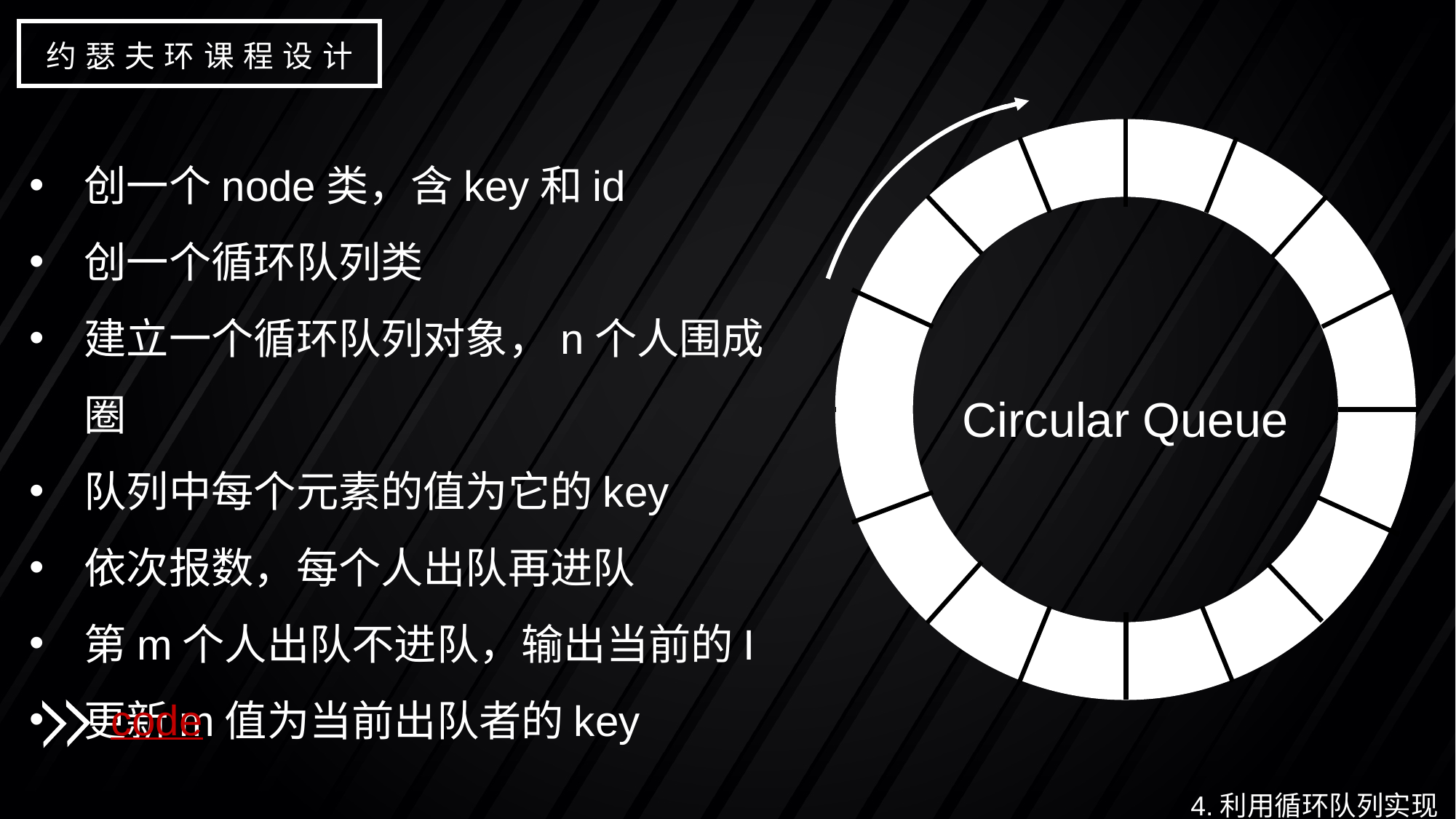

约瑟夫环课程设计

创一个node类，含key和id
创一个循环队列类
建立一个循环队列对象，n个人围成圈
队列中每个元素的值为它的key
依次报数，每个人出队再进队
第m个人出队不进队，输出当前的I
更新m值为当前出队者的key
Circular Queue
code

4.利用循环队列实现